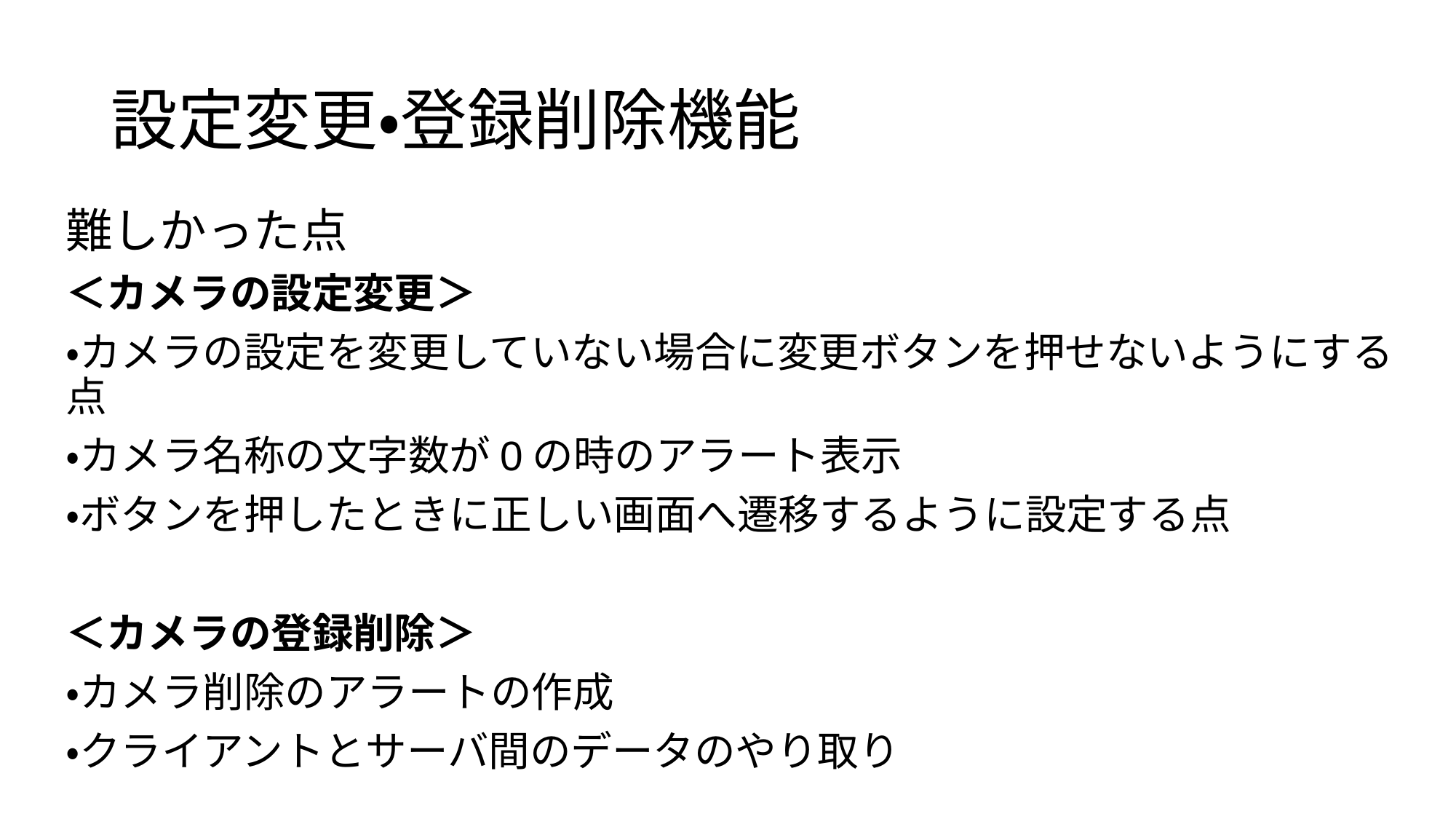

# 設定変更・登録削除機能
難しかった点
＜カメラの設定変更＞
・カメラの設定を変更していない場合に変更ボタンを押せないようにする点
・カメラ名称の文字数が0の時のアラート表示
・ボタンを押したときに正しい画面へ遷移するように設定する点

＜カメラの登録削除＞
・カメラ削除のアラートの作成
・クライアントとサーバ間のデータのやり取り